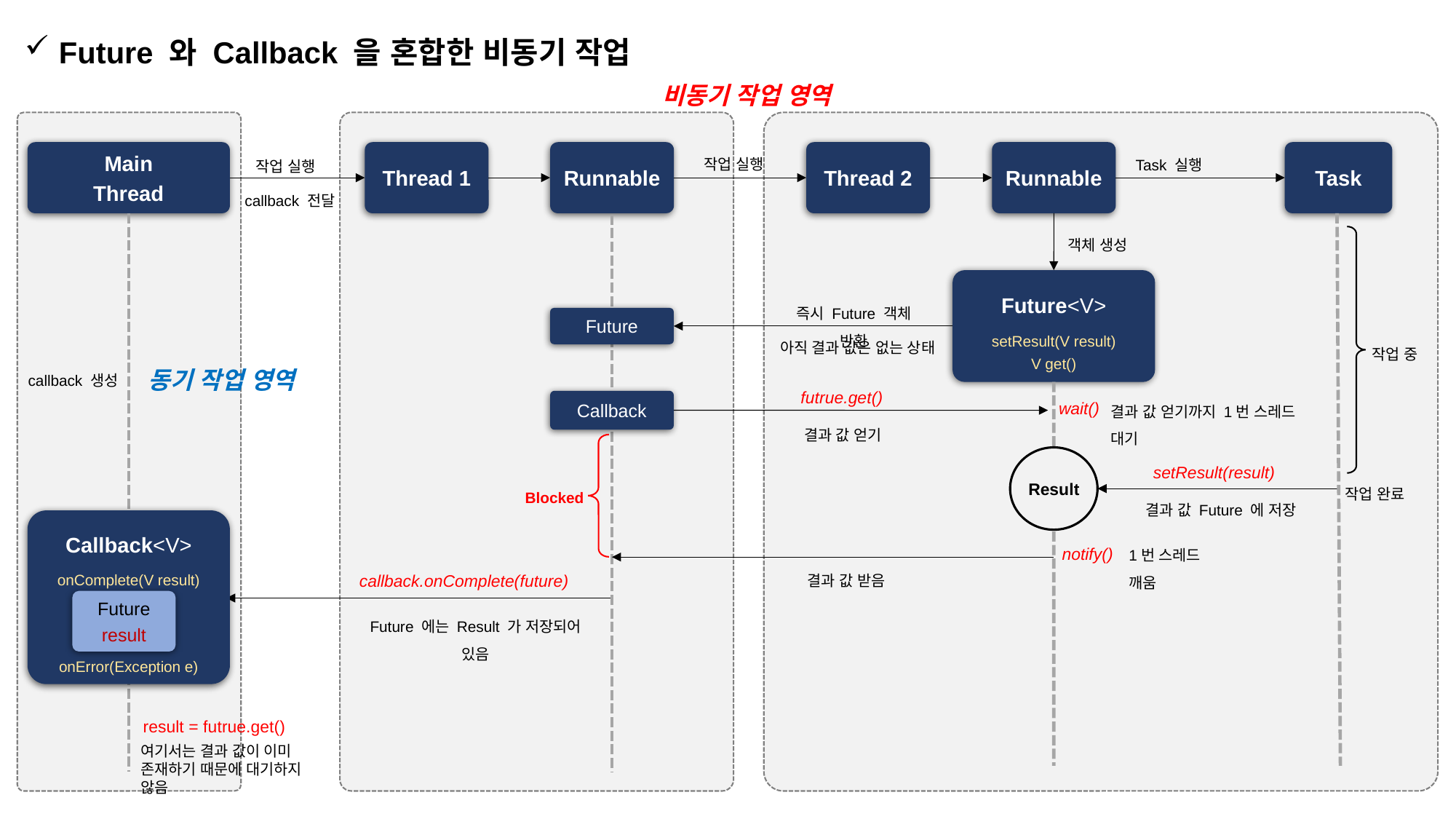

Future 와 Callback 을 혼합한 비동기 작업
비동기 작업 영역

Task 실행
Main
Thread
Thread 1
Runnable
Thread 2
Runnable
Task
작업 실행
작업 실행
callback 전달
객체 생성

Future<V>
setResult(V result)
V get()
즉시 Future 객체 반환
Future
아직 결과 값은 없는 상태
작업 중
동기 작업 영역
callback 생성
futrue.get()
결과 값 얻기까지 1번 스레드 대기
Callback
wait()
결과 값 얻기

Result
setResult(result)
작업 완료
Blocked
결과 값 Future 에 저장
Callback<V>
onComplete(V result)

onError(Exception e)
1번 스레드 깨움
notify()
결과 값 받음
callback.onComplete(future)
Future
result
Future 에는 Result 가 저장되어 있음
result = futrue.get()
여기서는 결과 값이 이미 존재하기 때문에 대기하지 않음